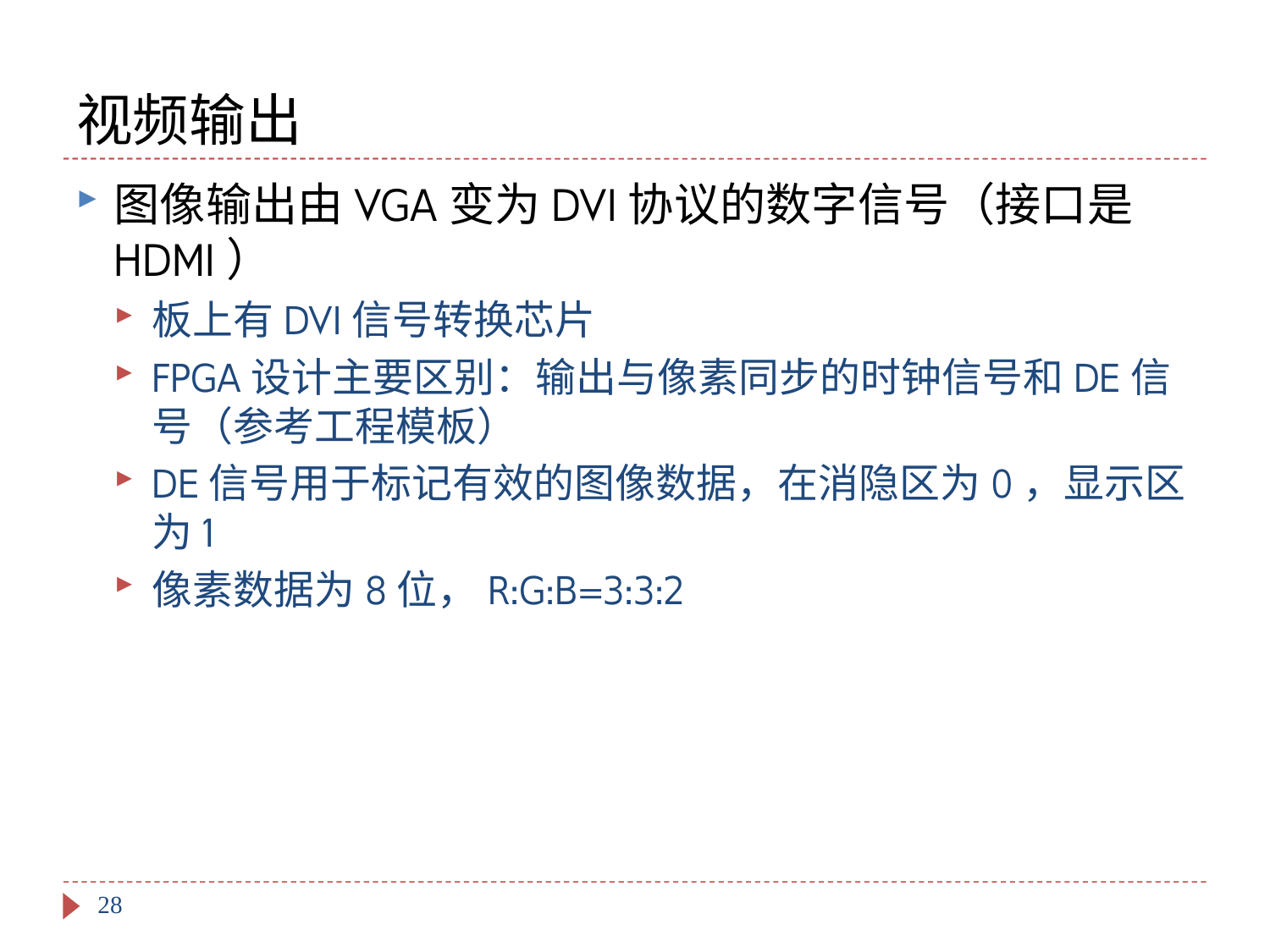

# 视频输出
图像输出由VGA变为DVI协议的数字信号（接口是HDMI）
板上有DVI信号转换芯片
FPGA设计主要区别：输出与像素同步的时钟信号和DE信号（参考工程模板）
DE信号用于标记有效的图像数据，在消隐区为0，显示区为1
像素数据为8位，R:G:B=3:3:2

28